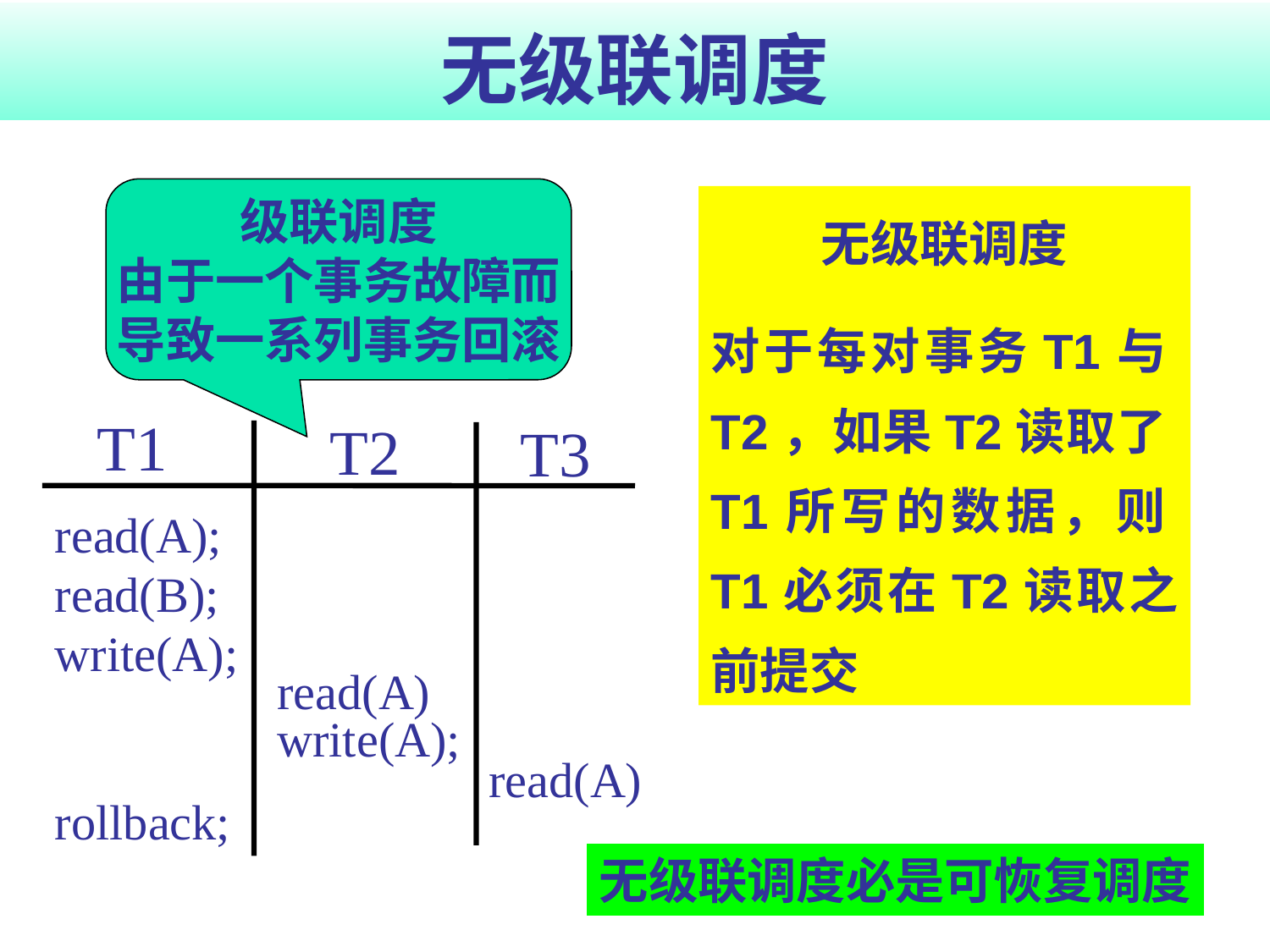

# 无级联调度
级联调度
由于一个事务故障而
导致一系列事务回滚
无级联调度
对于每对事务T1与T2，如果T2读取了T1所写的数据，则T1必须在T2读取之前提交
T1
T2
T3

read(A);
read(B);
write(A);
read(A)
write(A);
read(A)
rollback;
无级联调度必是可恢复调度